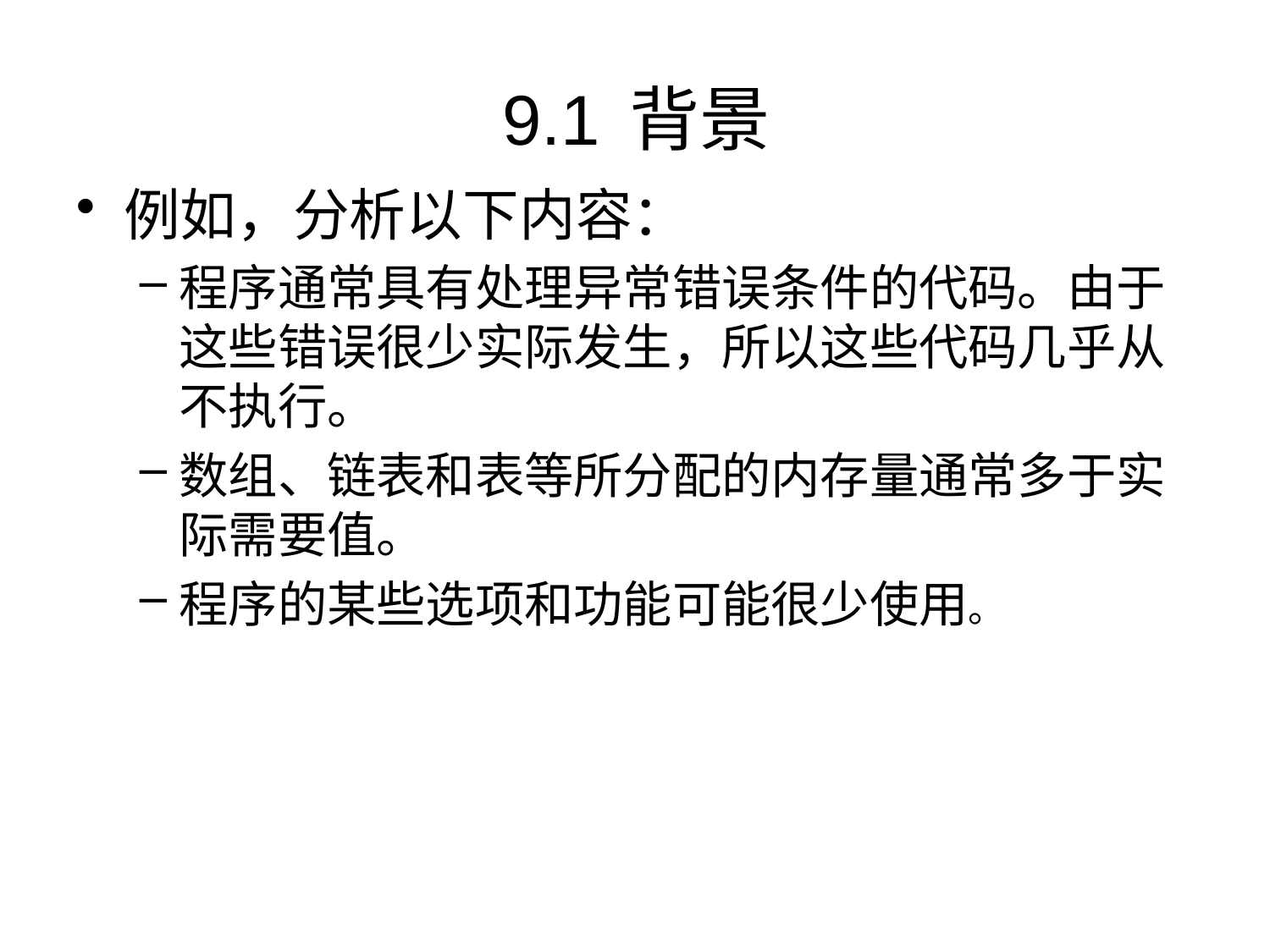

# 9.1	背景
例如，分析以下内容：
程序通常具有处理异常错误条件的代码。由于这些错误很少实际发生，所以这些代码几乎从不执行。
数组、链表和表等所分配的内存量通常多于实际需要值。
程序的某些选项和功能可能很少使用。